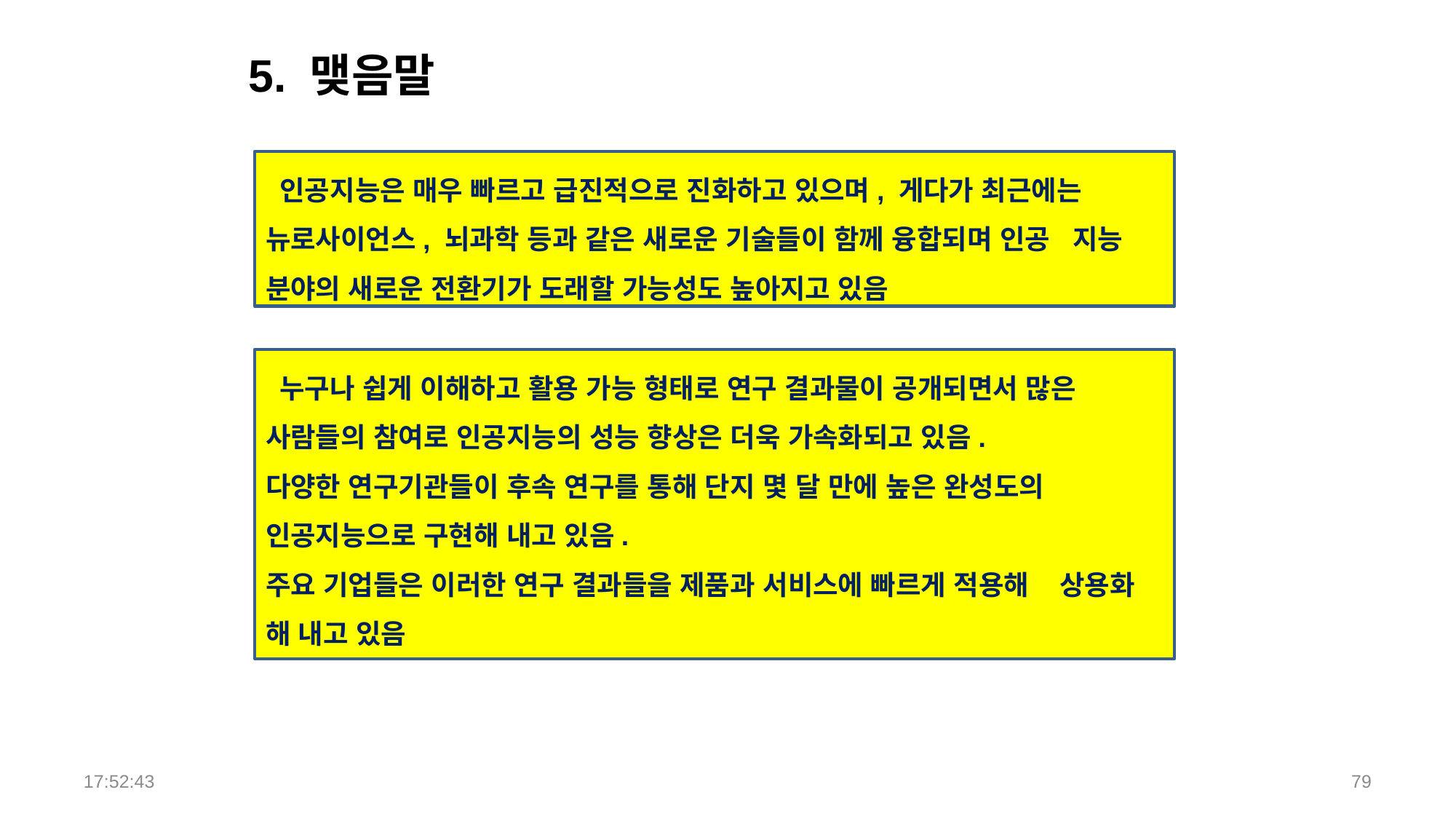

# 5. 맺음말

 인공지능은 매우 빠르고 급진적으로 진화하고 있으며, 게다가 최근에는 뉴로사이언스, 뇌과학 등과 같은 새로운 기술들이 함께 융합되며 인공   지능 분야의 새로운 전환기가 도래할 가능성도 높아지고 있음
 누구나 쉽게 이해하고 활용 가능 형태로 연구 결과물이 공개되면서 많은 사람들의 참여로 인공지능의 성능 향상은 더욱 가속화되고 있음.
다양한 연구기관들이 후속 연구를 통해 단지 몇 달 만에 높은 완성도의  인공지능으로 구현해 내고 있음.
주요 기업들은 이러한 연구 결과들을 제품과 서비스에 빠르게 적용해    상용화 해 내고 있음
17:52:43
79